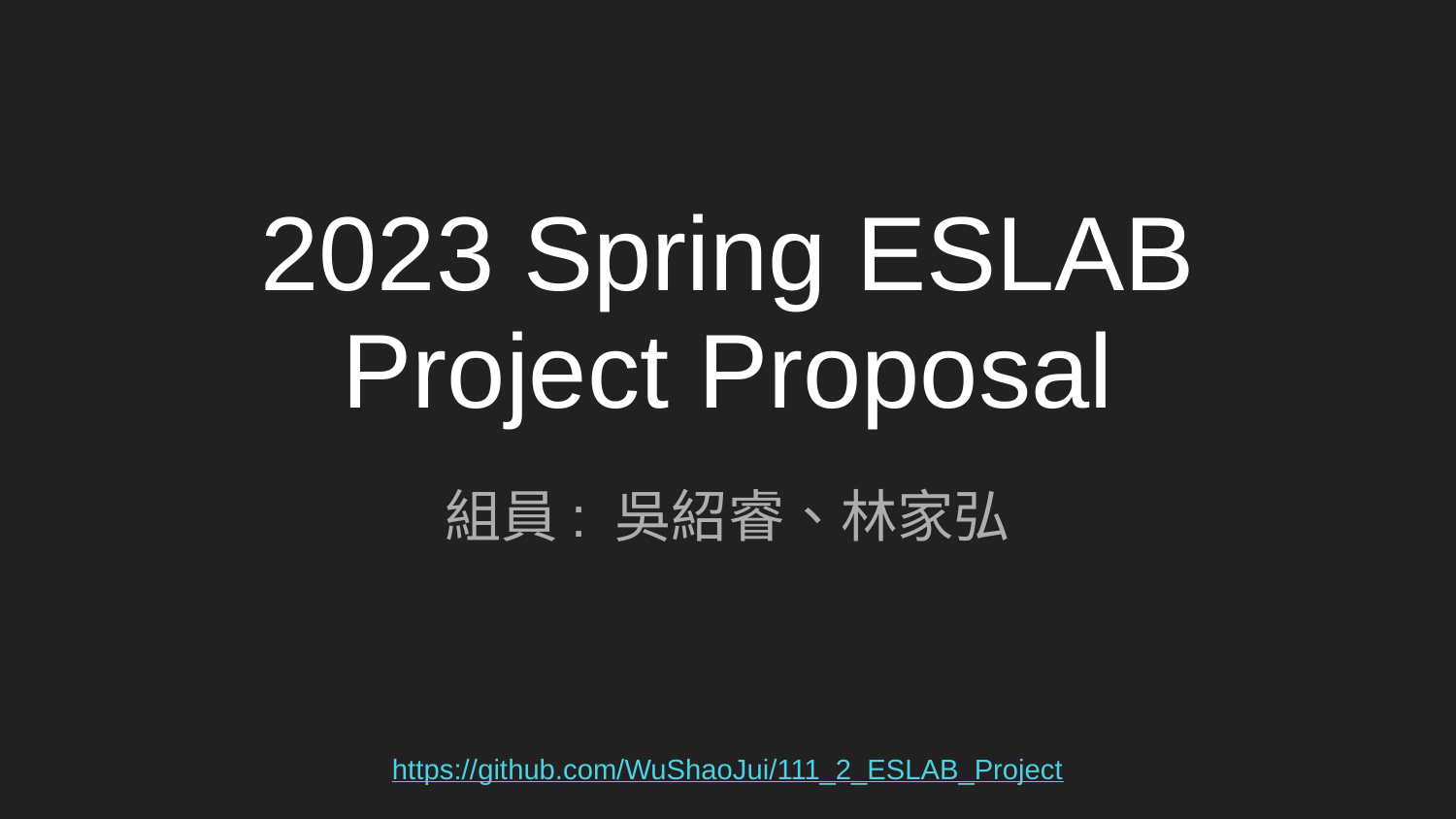

# 2023 Spring ESLAB
Project Proposal
組員: 吳紹睿、林家弘
https://github.com/WuShaoJui/111_2_ESLAB_Project